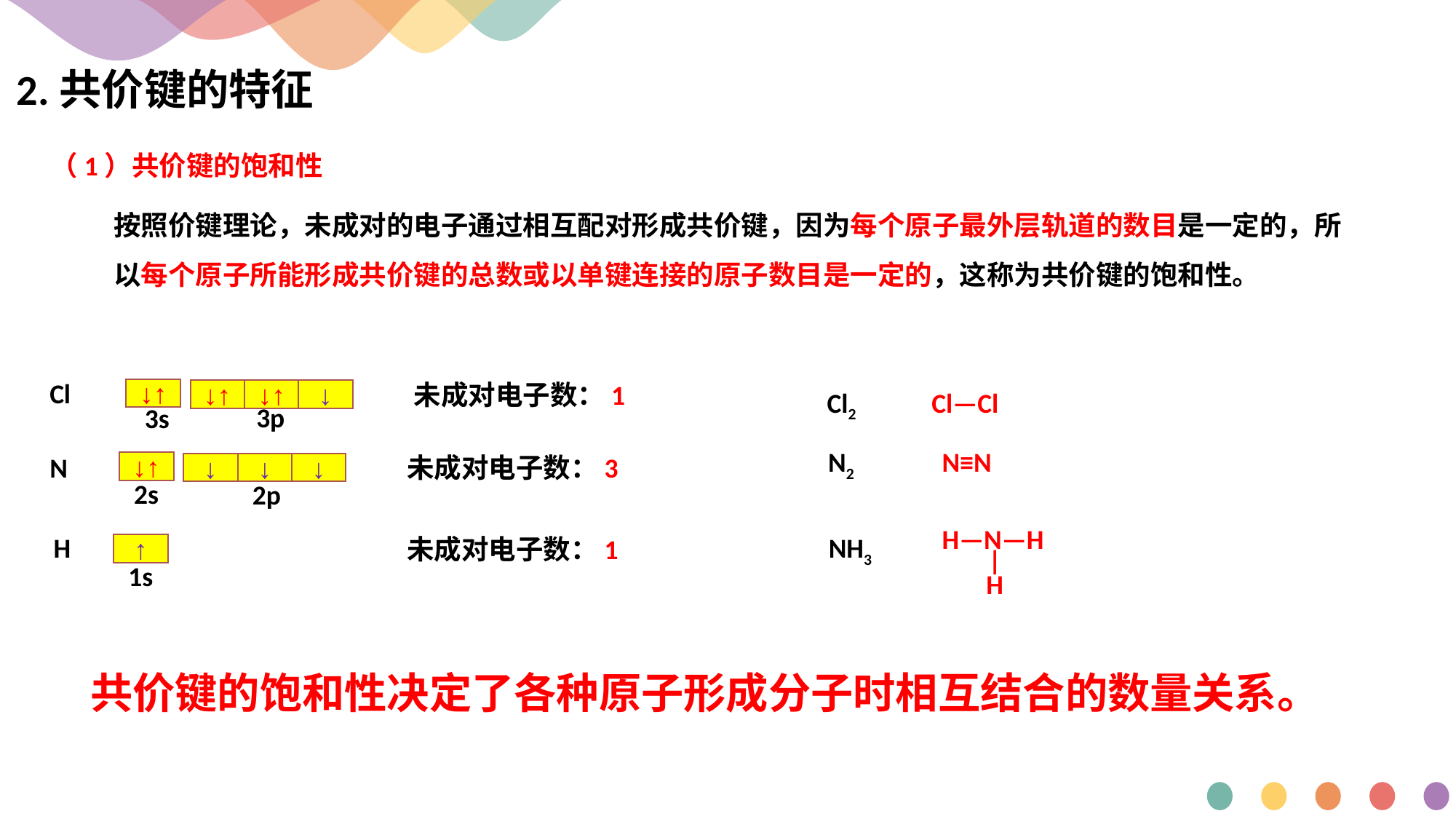

2.共价键的特征
（1）共价键的饱和性
按照价键理论，未成对的电子通过相互配对形成共价键，因为每个原子最外层轨道的数目是一定的，所以每个原子所能形成共价键的总数或以单键连接的原子数目是一定的，这称为共价键的饱和性。
Cl
↓↑
↓↑
↓↑
↓
3p
3s
未成对电子数：1
Cl2
Cl—Cl
N2
N≡N
N
↓↑
↓
↓
↓
2s
2p
未成对电子数：3
H—N—H
|
H
H
↑
1s
NH3
未成对电子数：1
共价键的饱和性决定了各种原子形成分子时相互结合的数量关系。